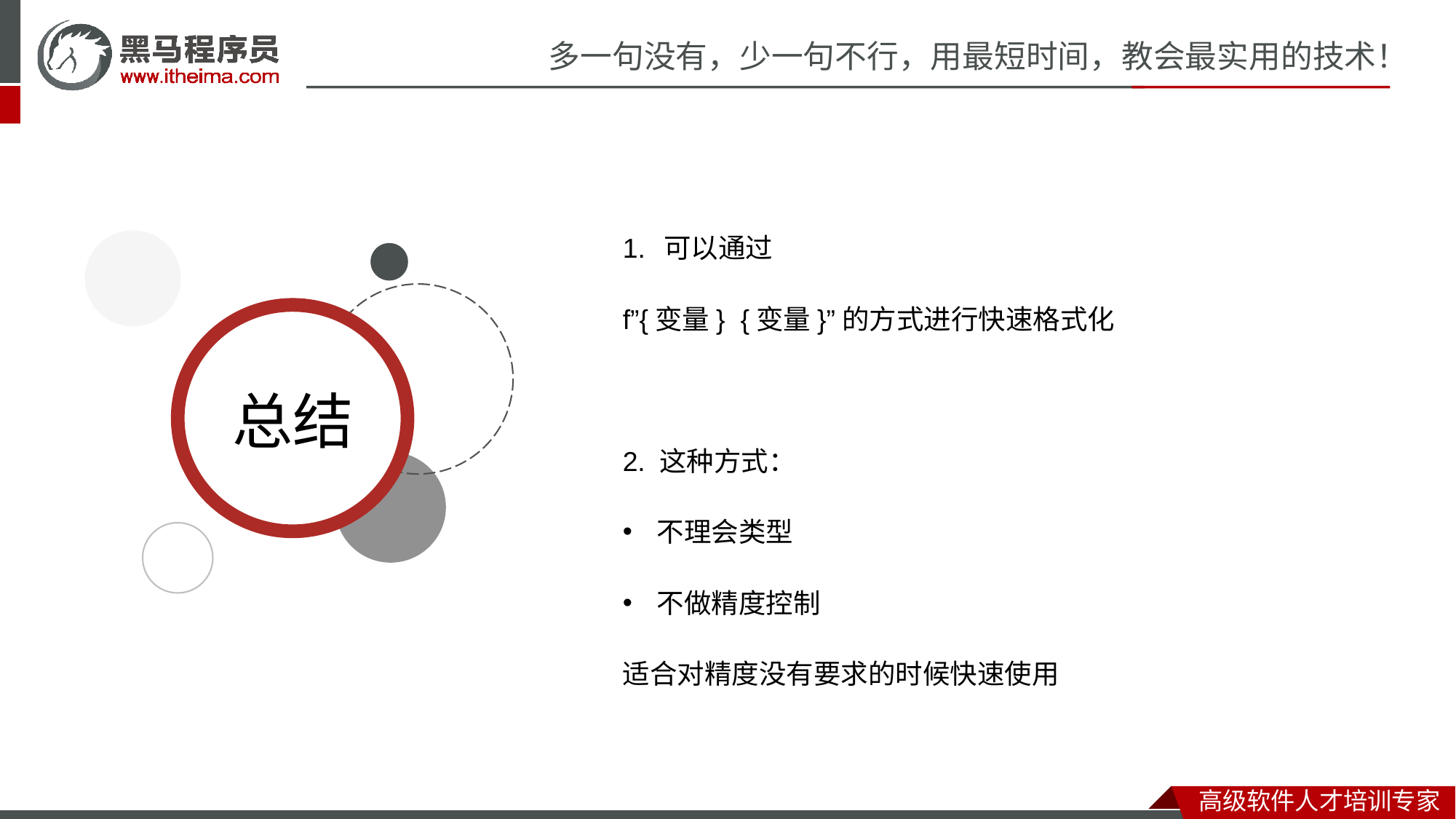

可以通过
f”{变量}  {变量}”的方式进行快速格式化

2. 这种方式：
不理会类型
不做精度控制
适合对精度没有要求的时候快速使用